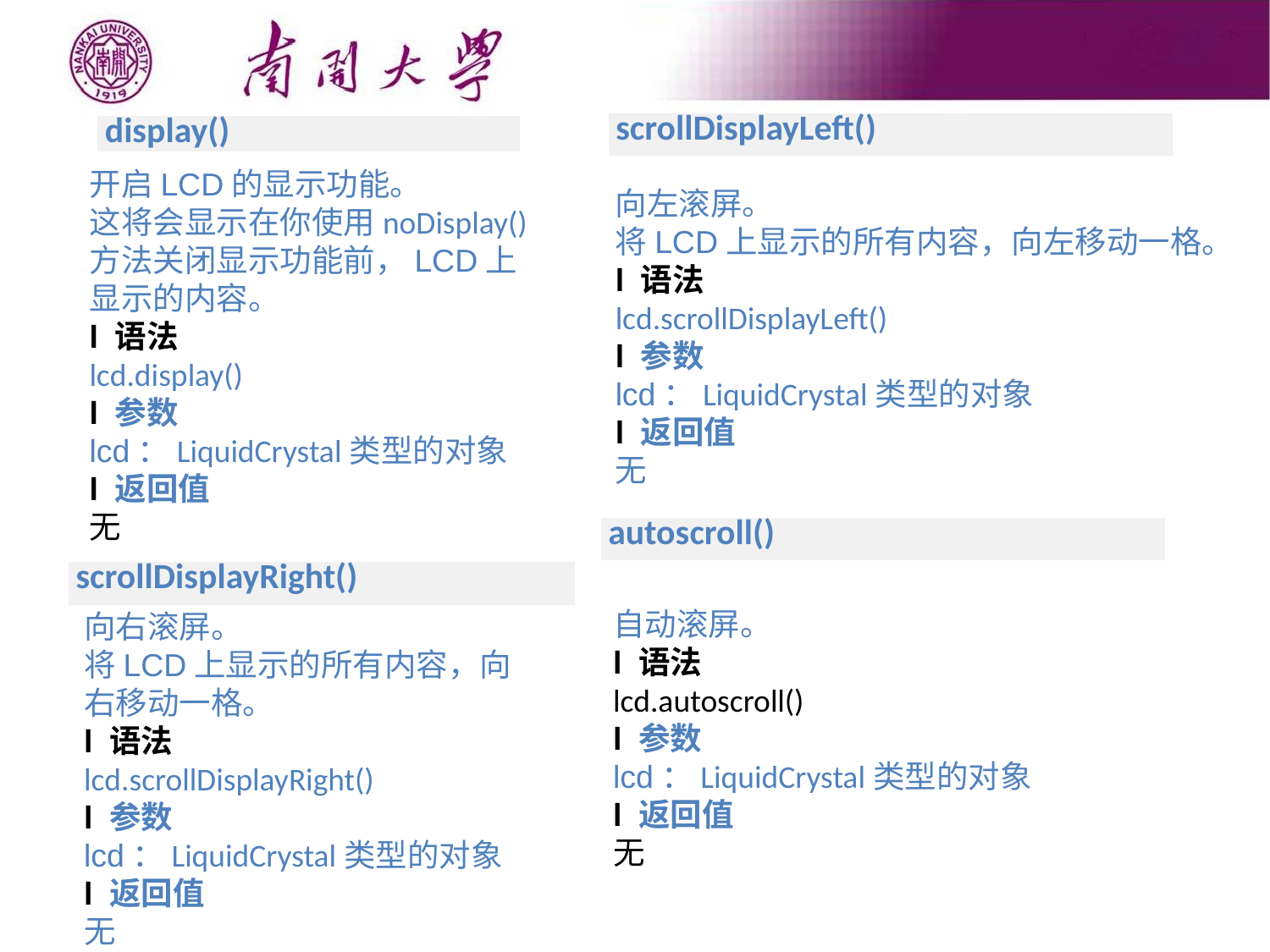

| scrollDisplayLeft() |
| --- |
| display() |
| --- |
开启LCD的显示功能。
这将会显示在你使用noDisplay()方法关闭显示功能前，LCD上显示的内容。
l 语法
lcd.display()
l 参数
lcd：LiquidCrystal类型的对象
l 返回值
无

向左滚屏。
将LCD上显示的所有内容，向左移动一格。
l 语法
lcd.scrollDisplayLeft()
l 参数
lcd：LiquidCrystal类型的对象
l 返回值
无

| autoscroll() |
| --- |
| scrollDisplayRight() |
| --- |

自动滚屏。
l 语法
lcd.autoscroll()
l 参数
lcd：LiquidCrystal类型的对象
l 返回值
无

向右滚屏。
将LCD上显示的所有内容，向右移动一格。
l 语法
lcd.scrollDisplayRight()
l 参数
lcd：LiquidCrystal类型的对象
l 返回值
无